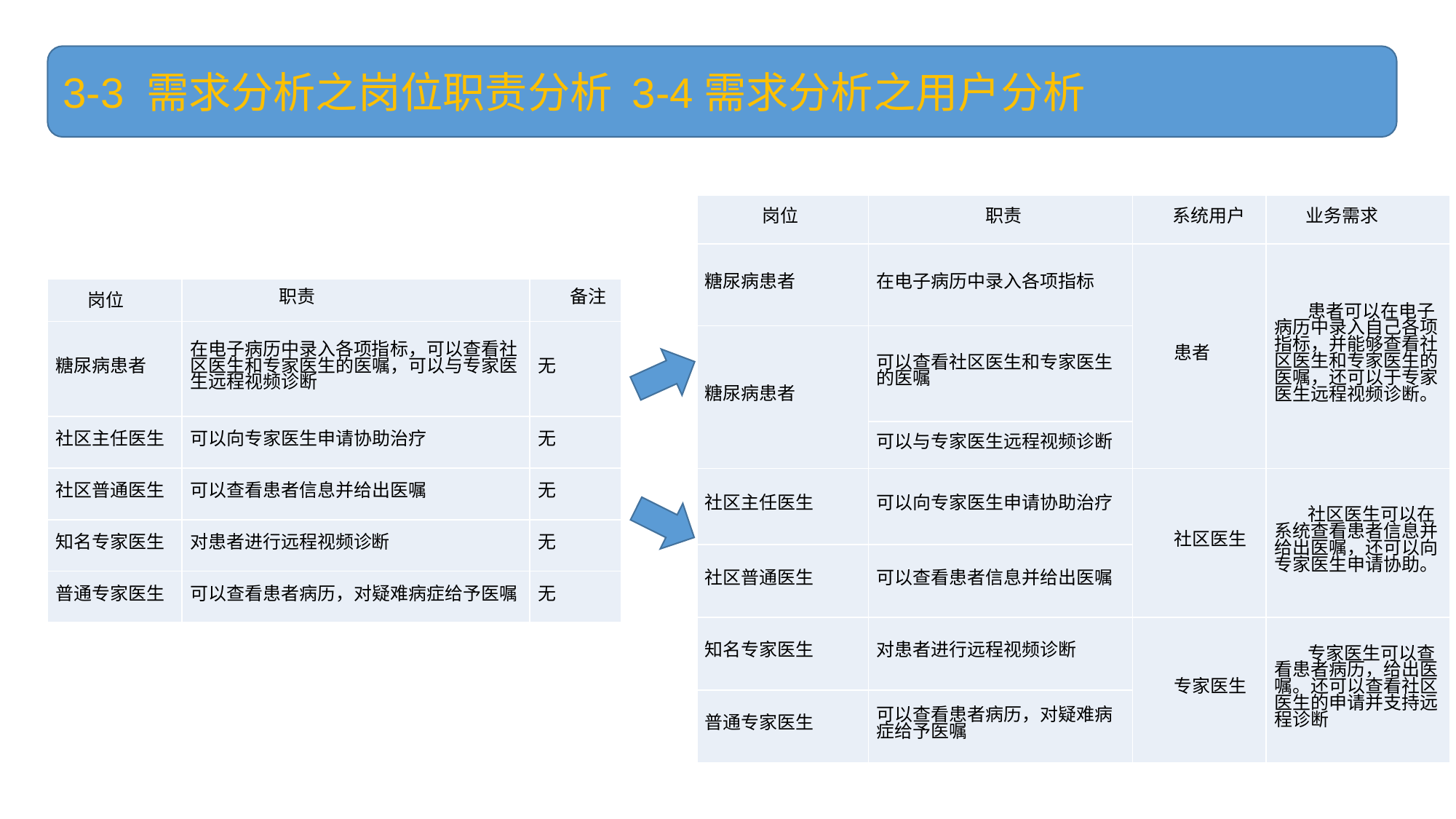

3-3 需求分析之岗位职责分析 3-4需求分析之用户分析
| 岗位 | 职责 | 系统用户 | 业务需求 |
| --- | --- | --- | --- |
| 糖尿病患者 | 在电子病历中录入各项指标 | 患者 | 患者可以在电子病历中录入自己各项指标，并能够查看社区医生和专家医生的医嘱，还可以于专家医生远程视频诊断。 |
| 糖尿病患者 | 可以查看社区医生和专家医生的医嘱 |  |  |
|  | 可以与专家医生远程视频诊断 |  |  |
| 社区主任医生 | 可以向专家医生申请协助治疗 | 社区医生 | 社区医生可以在系统查看患者信息并给出医嘱，还可以向专家医生申请协助。 |
| 社区普通医生 | 可以查看患者信息并给出医嘱 |  |  |
| 知名专家医生 | 对患者进行远程视频诊断 | 专家医生 | 专家医生可以查看患者病历，给出医嘱。还可以查看社区医生的申请并支持远程诊断 |
| 普通专家医生 | 可以查看患者病历，对疑难病症给予医嘱 |  |  |
| 岗位 | 职责 | 备注 |
| --- | --- | --- |
| 糖尿病患者 | 在电子病历中录入各项指标，可以查看社区医生和专家医生的医嘱，可以与专家医生远程视频诊断 | 无 |
| 社区主任医生 | 可以向专家医生申请协助治疗 | 无 |
| 社区普通医生 | 可以查看患者信息并给出医嘱 | 无 |
| 知名专家医生 | 对患者进行远程视频诊断 | 无 |
| 普通专家医生 | 可以查看患者病历，对疑难病症给予医嘱 | 无 |